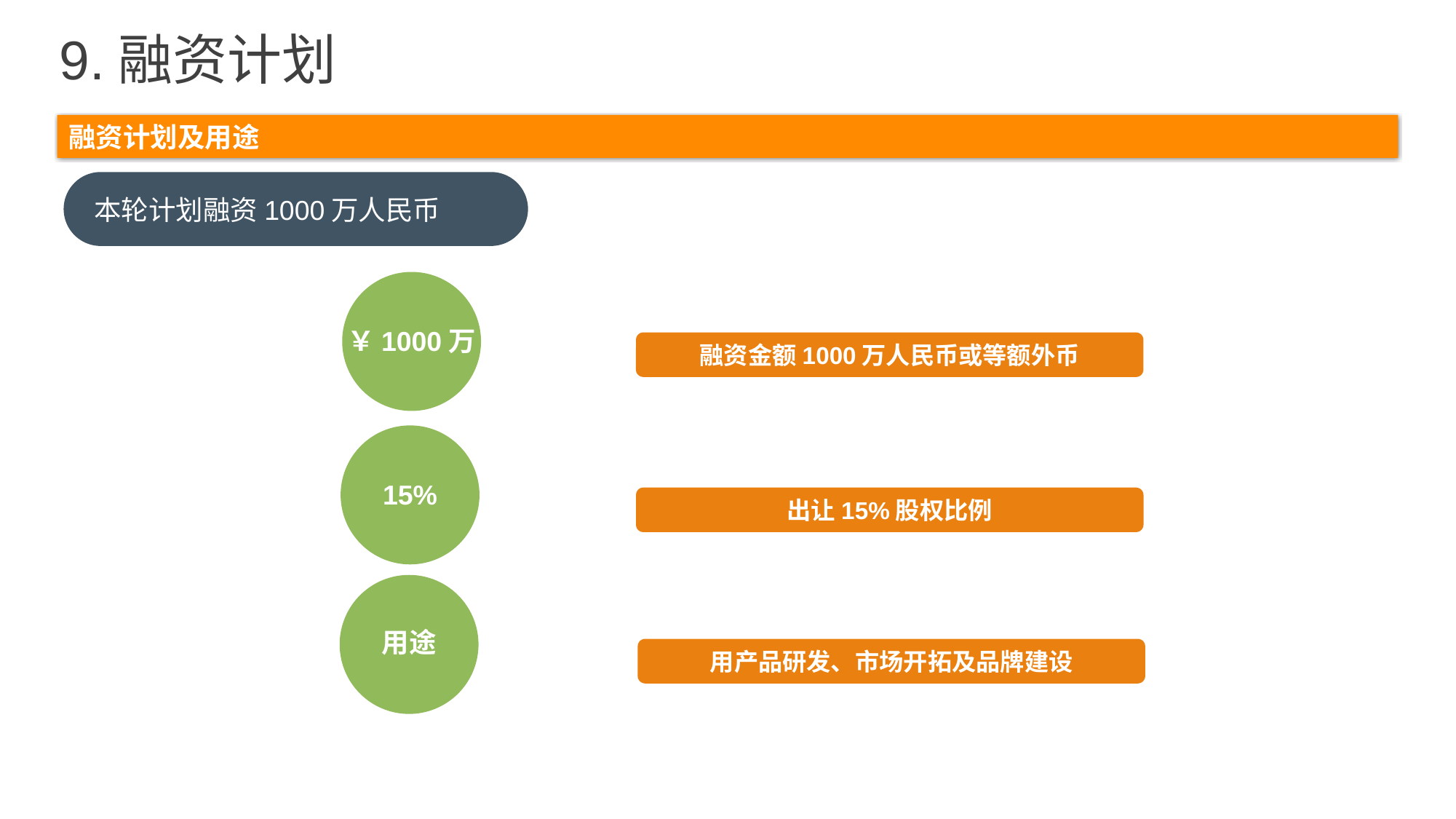

9.融资计划

融资计划及用途

本轮计划融资1000万人民币

￥1000万
融资金额1000万人民币或等额外币

企业车队
15%
出让15%股权比例

用途
用产品研发、市场开拓及品牌建设